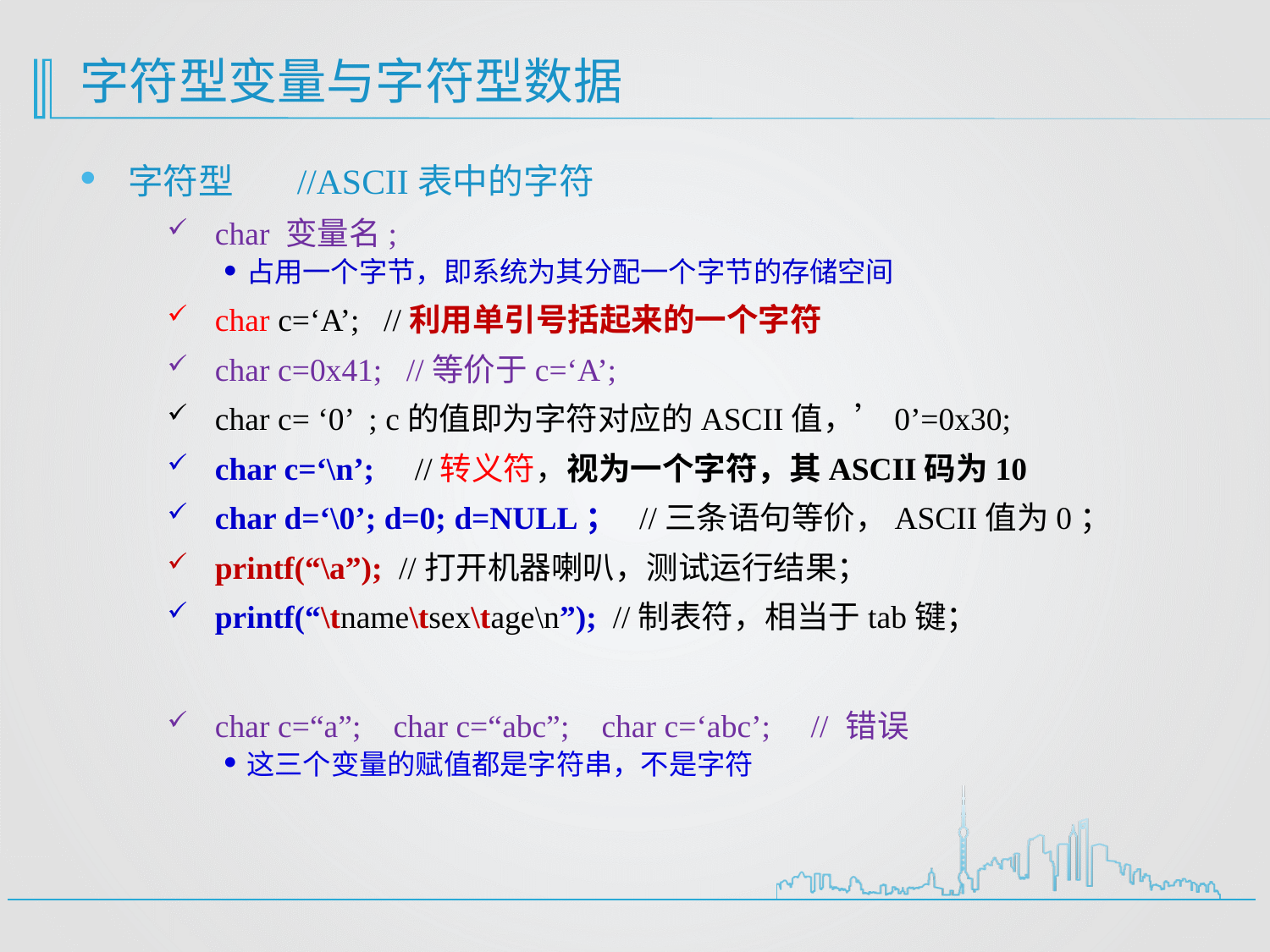

# 字符型变量与字符型数据
字符型       //ASCII表中的字符
char 变量名;
占用一个字节，即系统为其分配一个字节的存储空间
char c=‘A’;   //利用单引号括起来的一个字符
char c=0x41;   //等价于c=‘A’;
char c= ‘0’  ; c的值即为字符对应的ASCII值，’0’=0x30;
char c=‘\n’;     //转义符，视为一个字符，其ASCII码为10
char d=‘\0’; d=0; d=NULL；  //三条语句等价，ASCII值为0；
printf(“\a”);  //打开机器喇叭，测试运行结果；
printf(“\tname\tsex\tage\n”);  //制表符，相当于tab键；

char c=“a”;    char c=“abc”;    char c=‘abc’;     // 错误
这三个变量的赋值都是字符串，不是字符